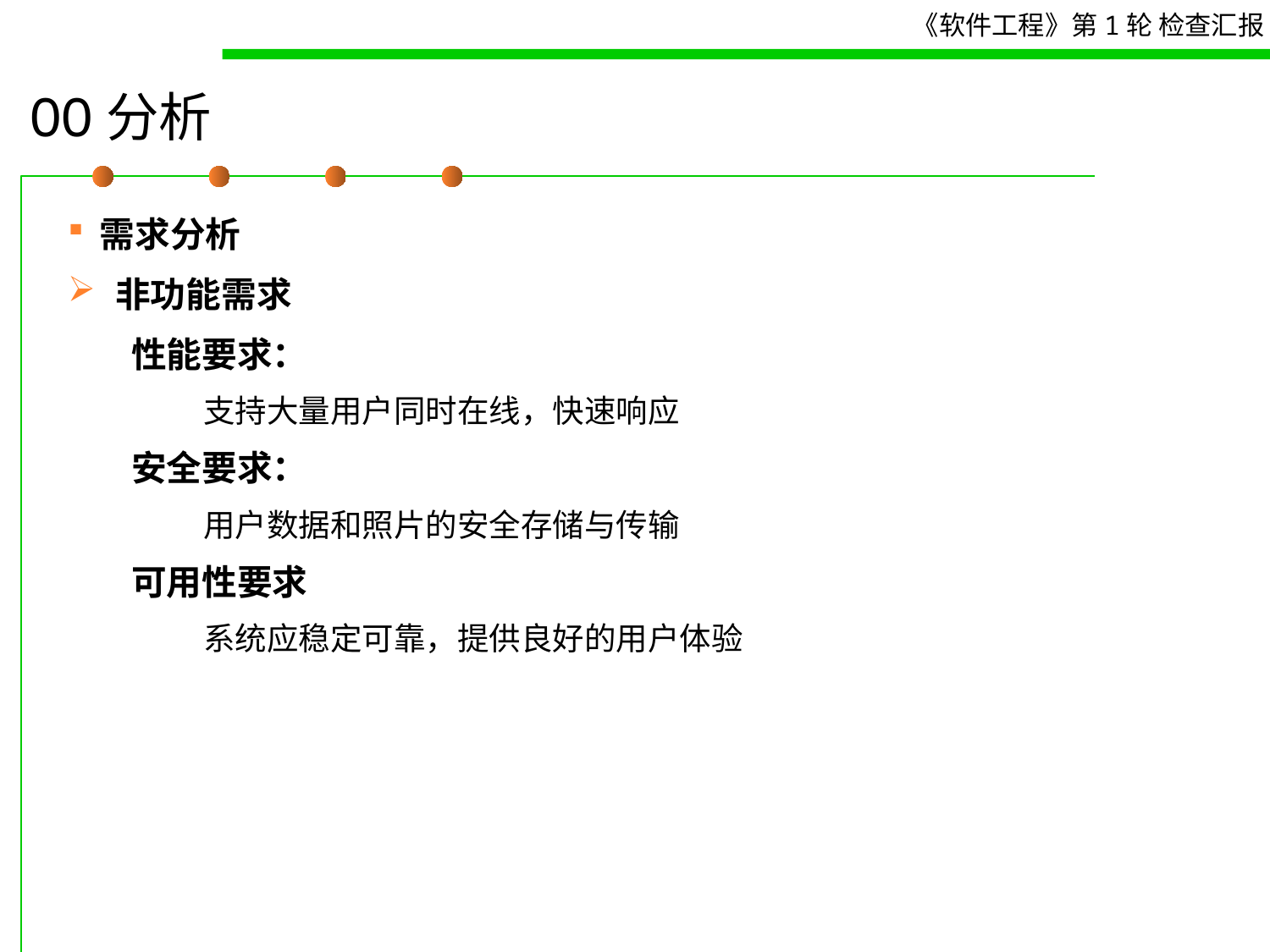

# OO分析
需求分析
非功能需求
性能要求：
         支持大量用户同时在线，快速响应
安全要求：
         用户数据和照片的安全存储与传输
可用性要求
         系统应稳定可靠，提供良好的用户体验